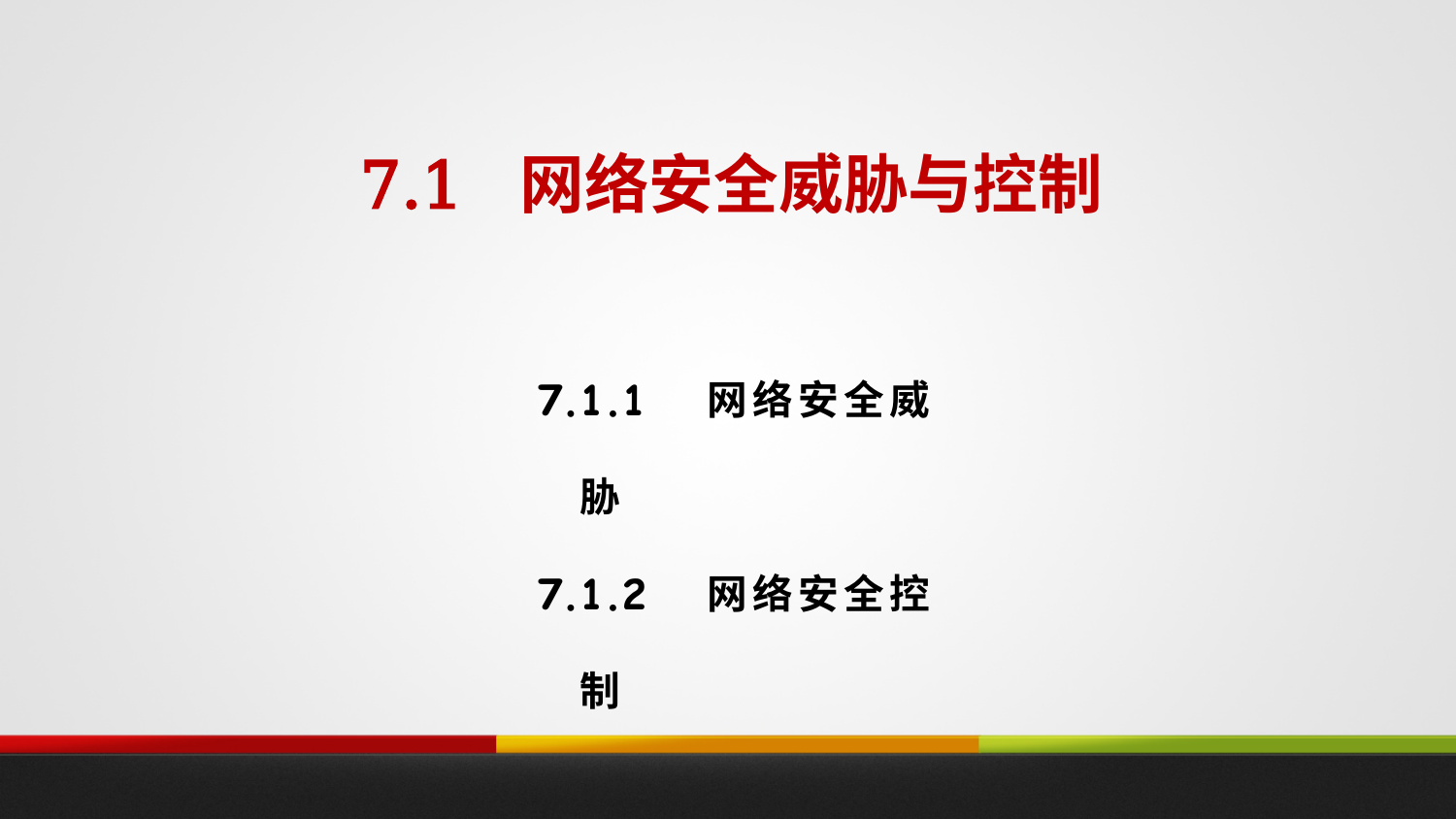

# 7.1  网络安全威胁与控制
7.1.1  网络安全威胁
7.1.2  网络安全控制